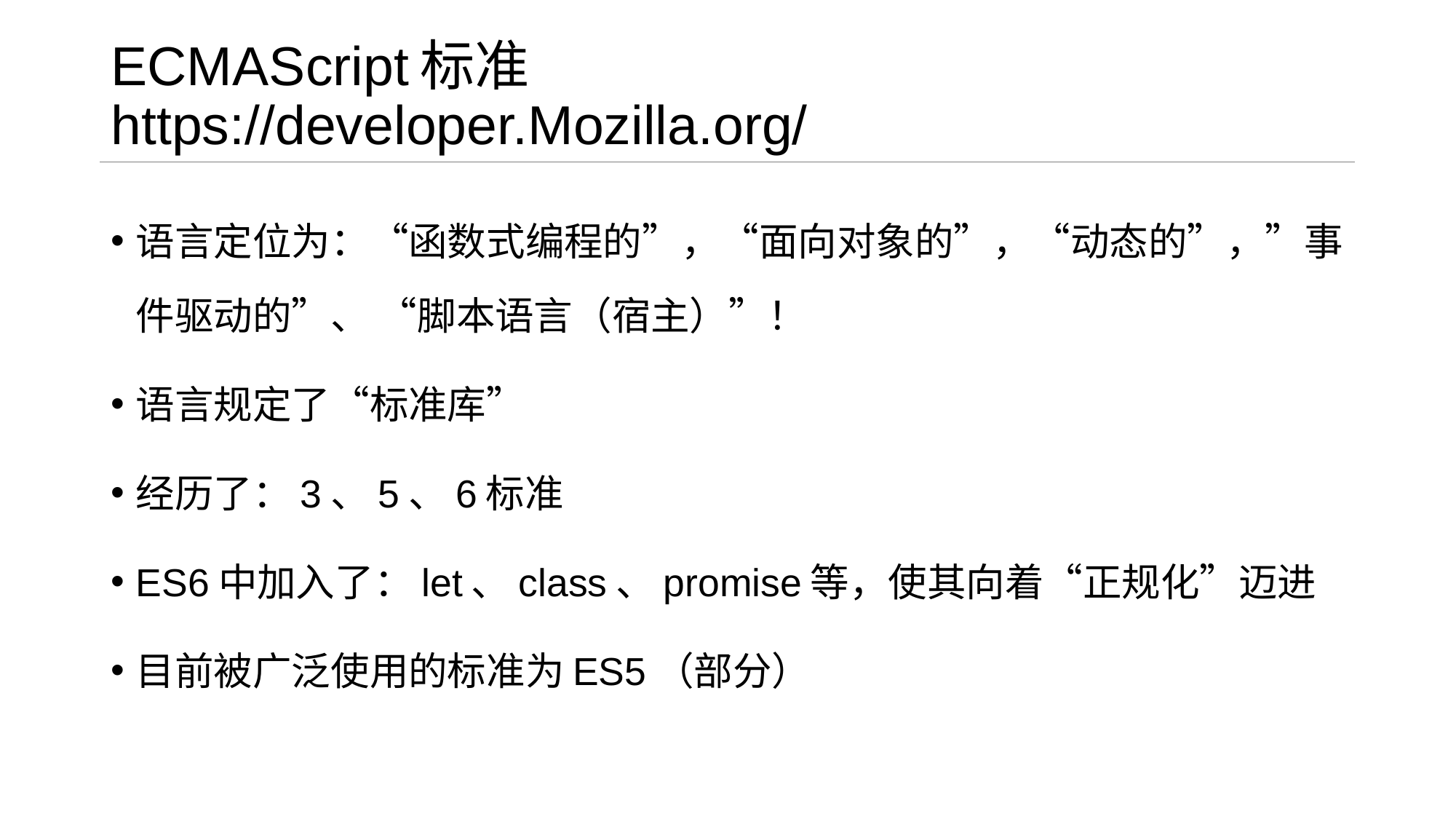

# ECMAScript标准 https://developer.Mozilla.org/
语言定位为：“函数式编程的”，“面向对象的”，“动态的”，”事件驱动的”、 “脚本语言（宿主）”！
语言规定了“标准库”
经历了：3、5、6标准
ES6中加入了：let、class、promise等，使其向着“正规化”迈进
目前被广泛使用的标准为ES5（部分）